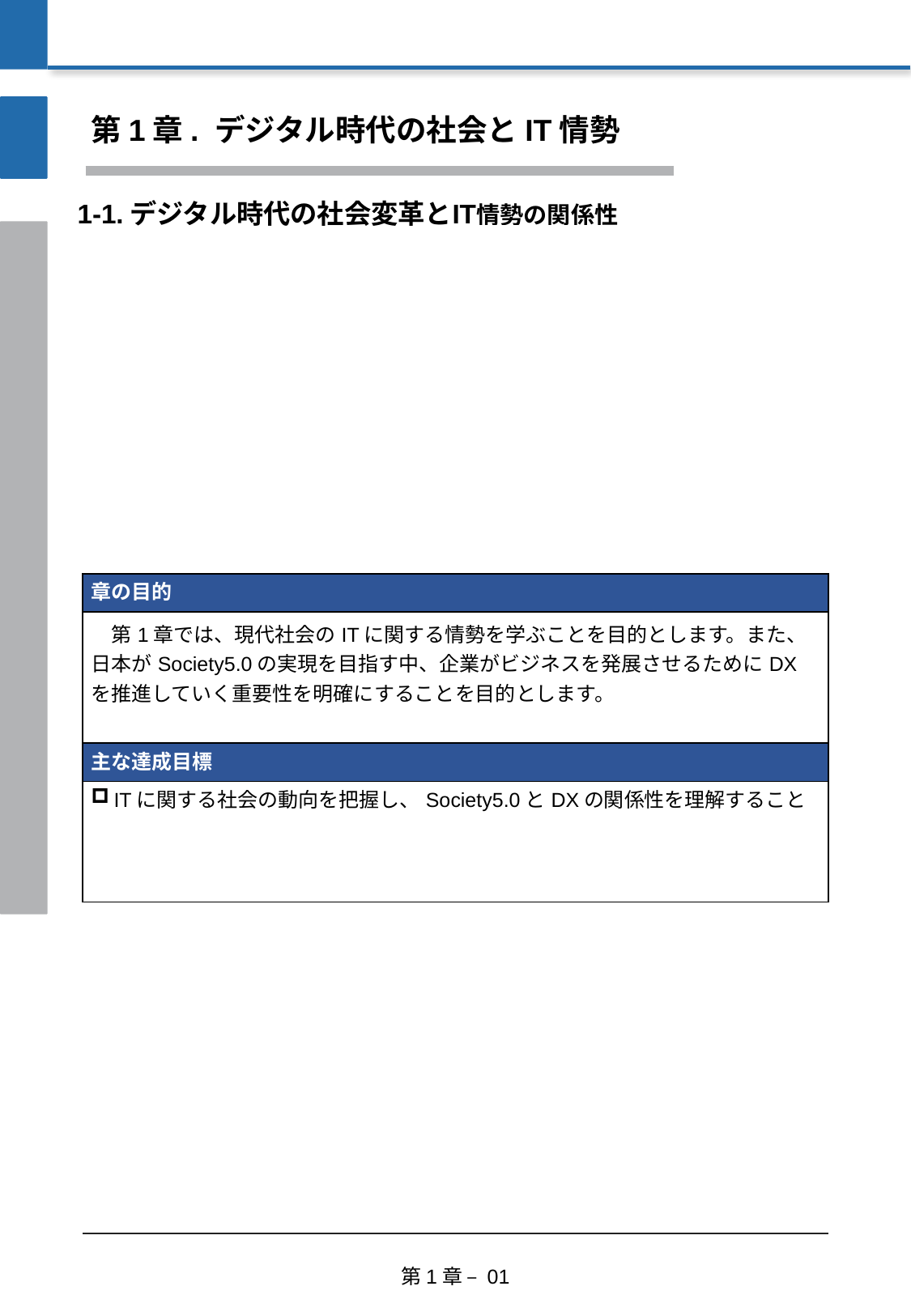

第1章. デジタル時代の社会とIT情勢

　1-1. デジタル時代の社会変革とIT情勢の関係性
| 章の目的 |
| --- |
| 第1章では、現代社会のITに関する情勢を学ぶことを目的とします。また、日本がSociety5.0の実現を目指す中、企業がビジネスを発展させるためにDXを推進していく重要性を明確にすることを目的とします。 |
| 主な達成目標 |
| ITに関する社会の動向を把握し、Society5.0とDXの関係性を理解すること |
第1章 – 01